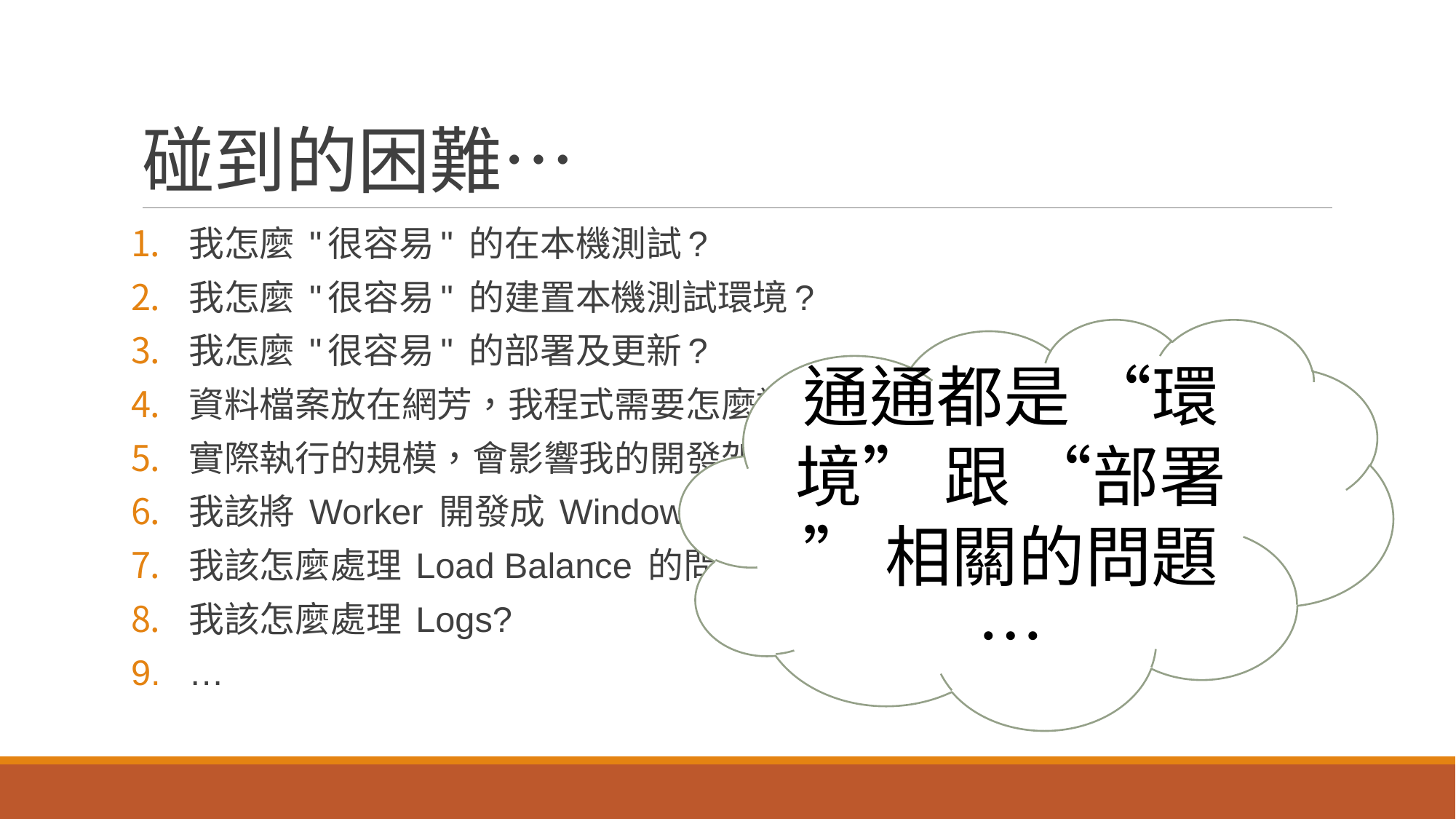

# 碰到的困難…
我怎麼 "很容易" 的在本機測試?
我怎麼 "很容易" 的建置本機測試環境?
我怎麼 "很容易" 的部署及更新?
資料檔案放在網芳，我程式需要怎麼調整?
實際執行的規模，會影響我的開發架構嗎?
我該將 Worker 開發成 Windows Service 嗎?
我該怎麼處理 Load Balance 的問題?
我該怎麼處理 Logs?
…

通通都是 “環境” 跟 “部署” 相關的問題…